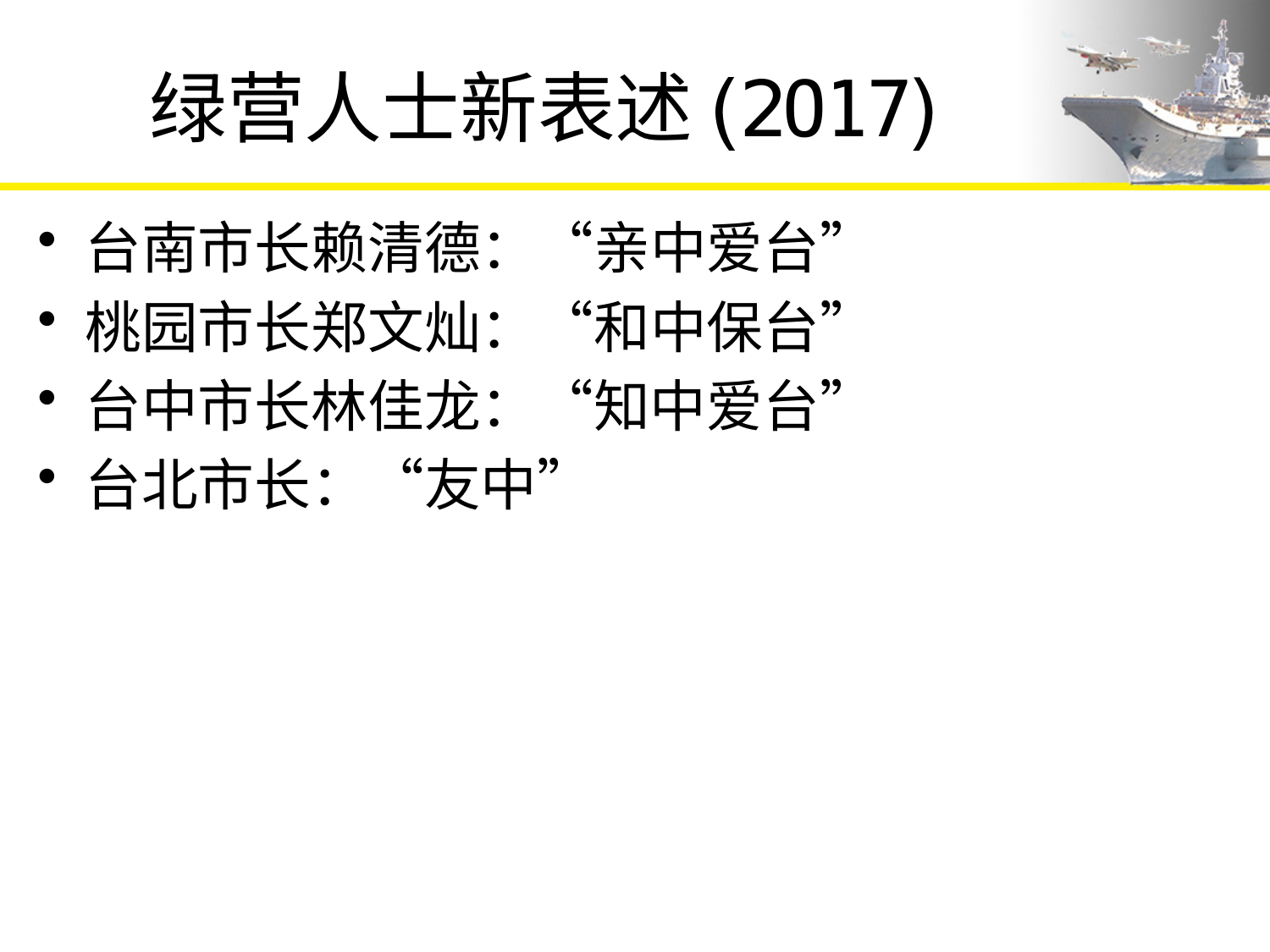

# 绿营人士新表述(2017)
台南市长赖清德：“亲中爱台”
桃园市长郑文灿：“和中保台”
台中市长林佳龙：“知中爱台”
台北市长：“友中”